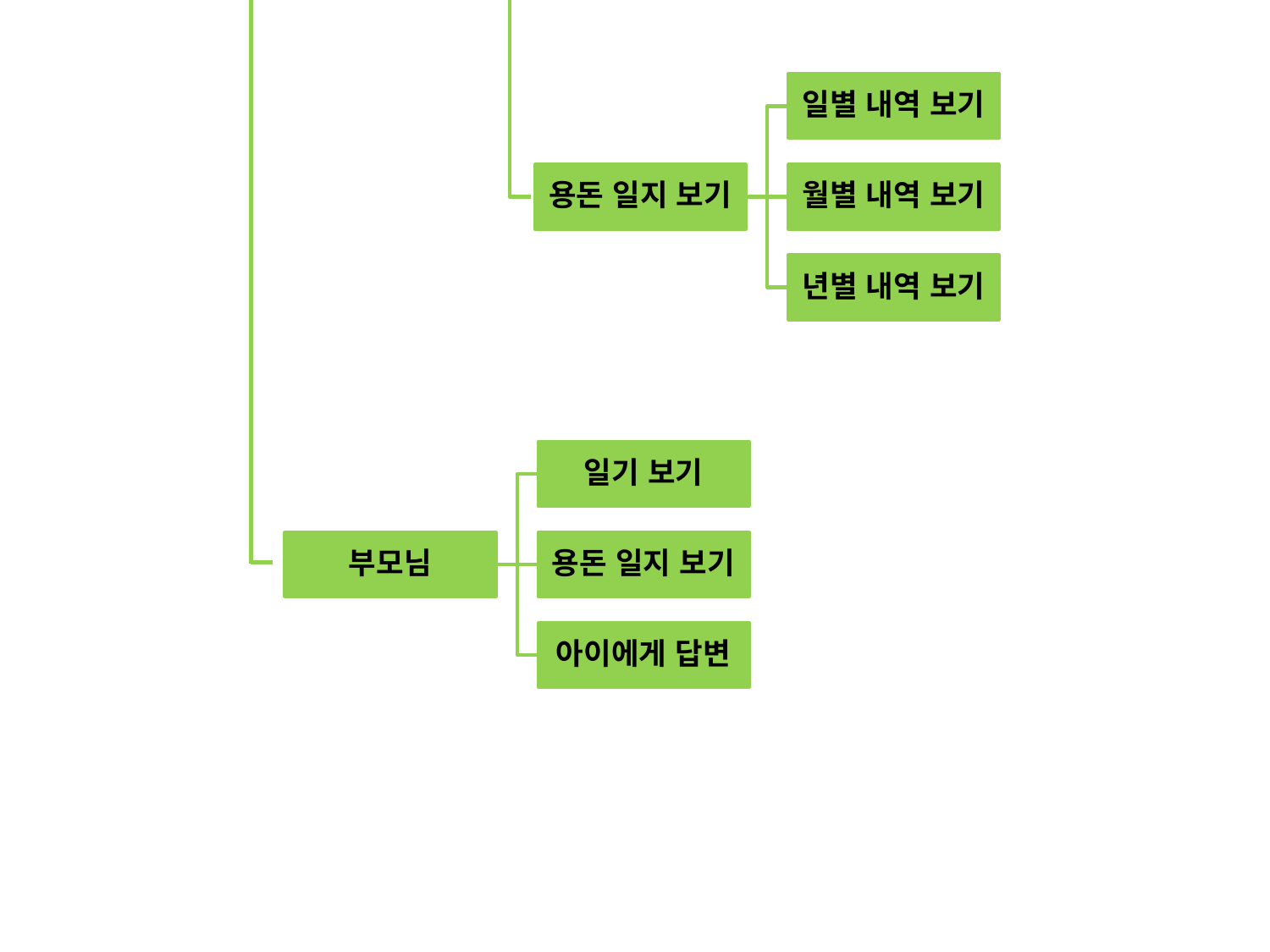

일별 내역 보기

용돈 일지 보기
월별 내역 보기

년별 내역 보기
일기 보기

부모님
용돈 일지 보기

아이에게 답변